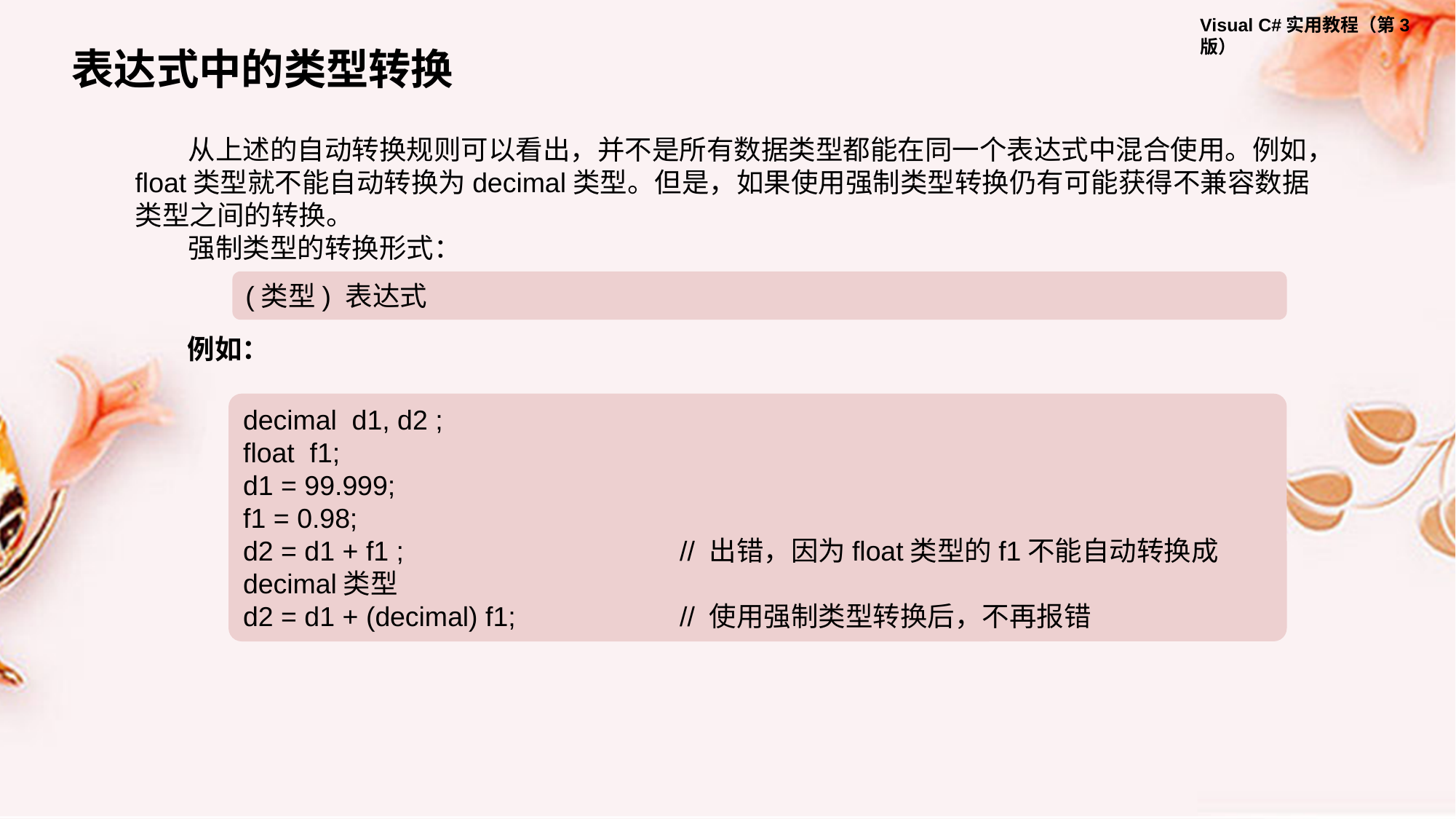

表达式中的类型转换
从上述的自动转换规则可以看出，并不是所有数据类型都能在同一个表达式中混合使用。例如，float类型就不能自动转换为decimal类型。但是，如果使用强制类型转换仍有可能获得不兼容数据类型之间的转换。
强制类型的转换形式：
(类型) 表达式
例如：
decimal  d1, d2 ;
float  f1;
d1 = 99.999;
f1 = 0.98;
d2 = d1 + f1 ;			// 出错，因为float类型的f1不能自动转换成decimal类型
d2 = d1 + (decimal) f1;		// 使用强制类型转换后，不再报错